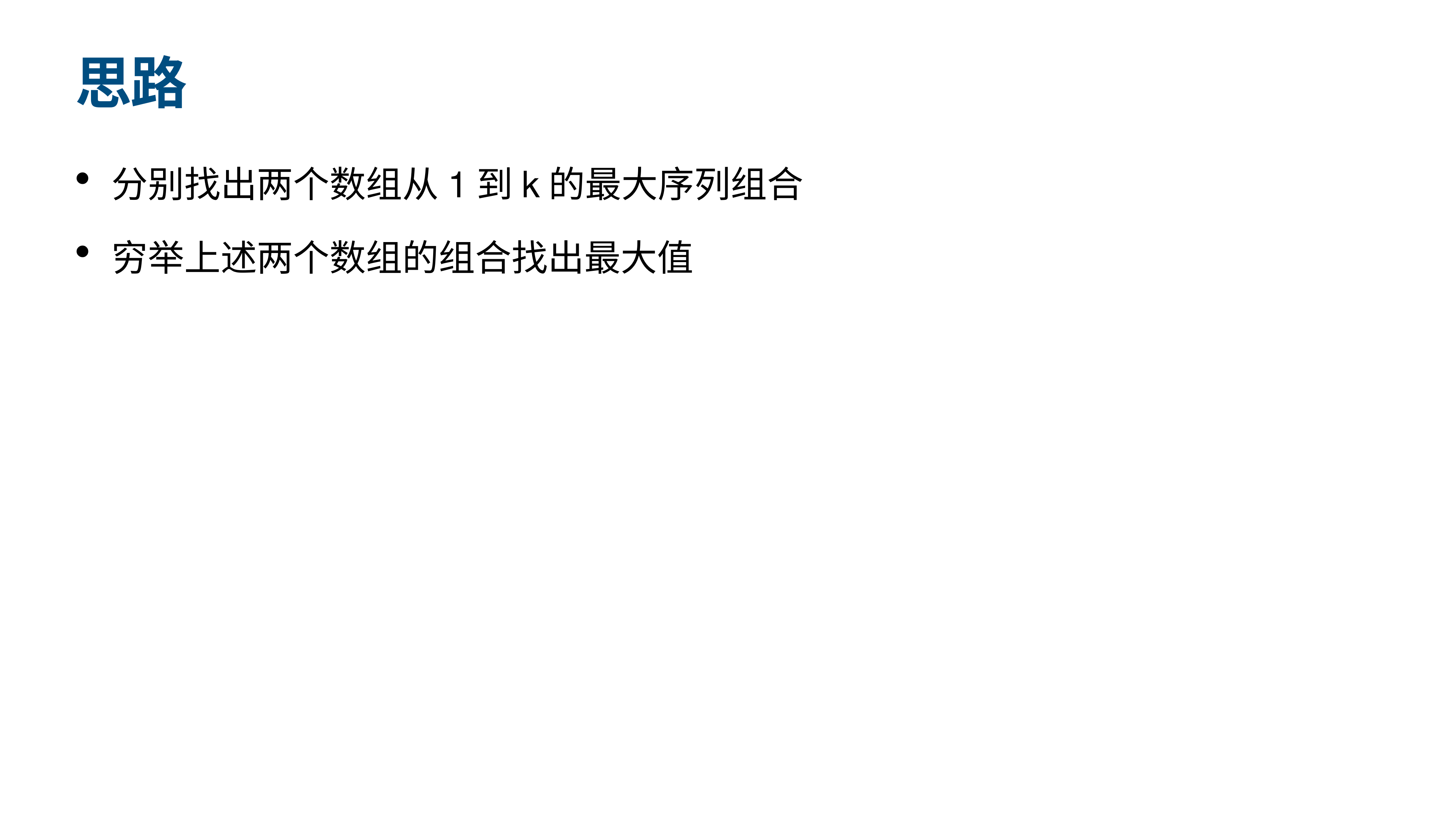

# 思路
分别找出两个数组从1到k的最大序列组合
穷举上述两个数组的组合找出最大值